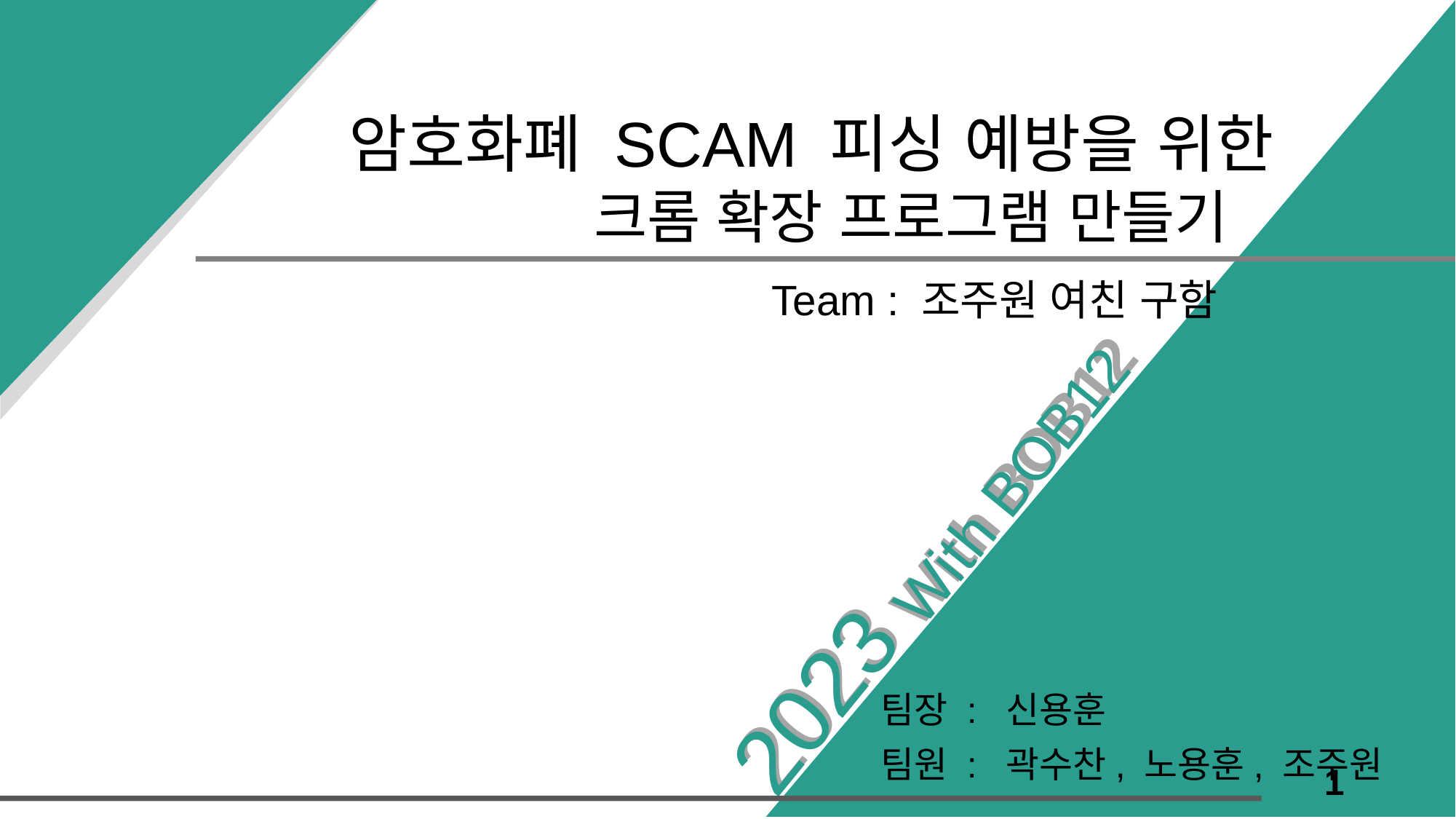

# 암호화폐 SCAM 피싱 예방을 위한
크롬 확장 프로그램 만들기
With BOB12
With BOB12

Team : 조주원 여친 구함
2023
2023
팀장 :  신용훈
팀원 :  곽수찬, 노용훈, 조주원
1